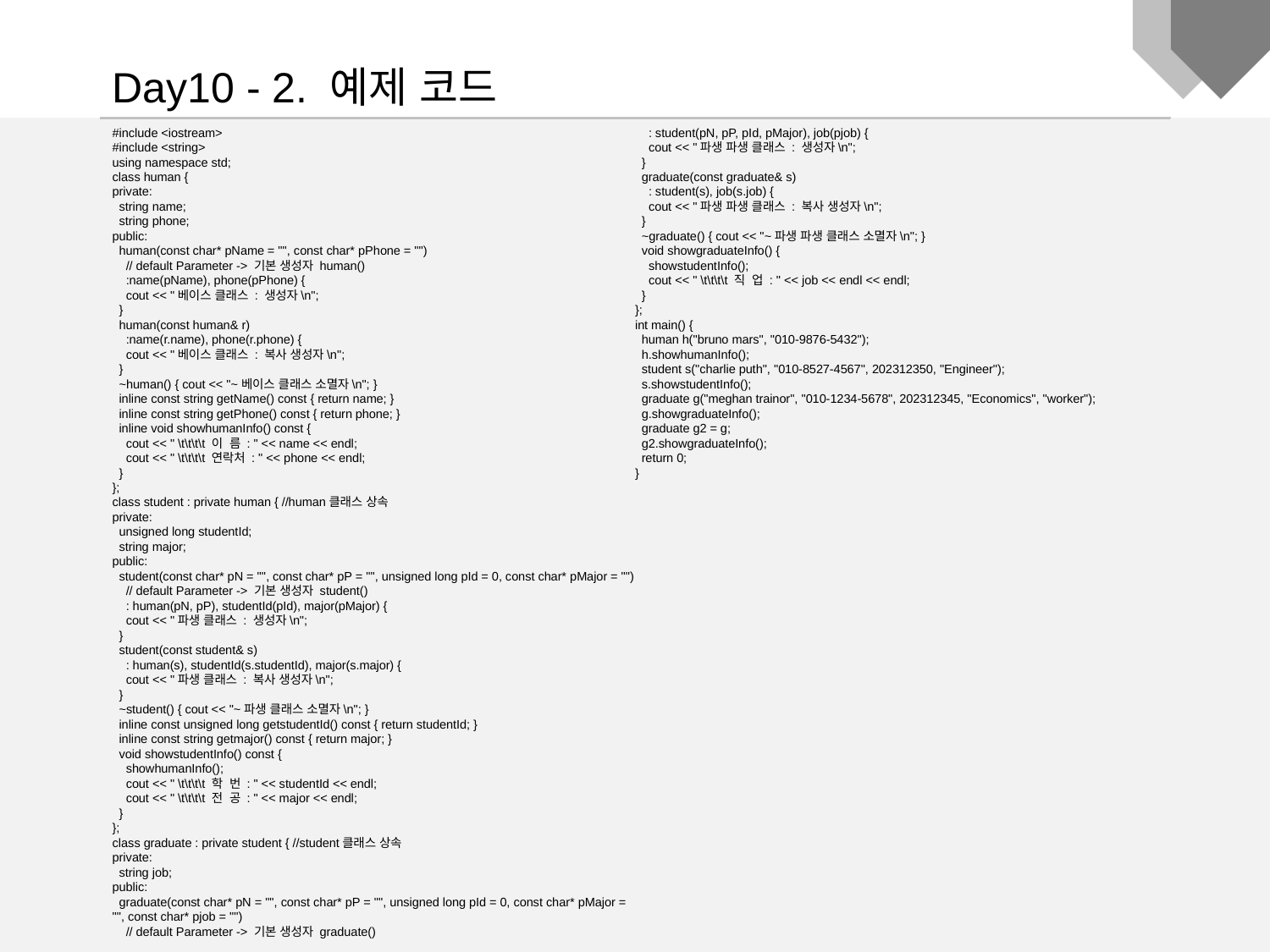

Day10 - 2. 예제 코드
#include <iostream>
#include <string>
using namespace std;
class human {
private:
  string name;
  string phone;
public:
  human(const char* pName = "", const char* pPhone = "")
    // default Parameter -> 기본 생성자 human()
    :name(pName), phone(pPhone) {
    cout << "베이스 클래스 : 생성자\n";
  }
  human(const human& r)
    :name(r.name), phone(r.phone) {
    cout << "베이스 클래스 : 복사 생성자\n";
  }
  ~human() { cout << "~베이스 클래스 소멸자\n"; }
  inline const string getName() const { return name; }
  inline const string getPhone() const { return phone; }
  inline void showhumanInfo() const {
    cout << " \t\t\t\t 이  름 : " << name << endl;
    cout << " \t\t\t\t 연락처 : " << phone << endl;
  }
};
class student : private human { //human클래스 상속
private:
  unsigned long studentId;
  string major;
public:
  student(const char* pN = "", const char* pP = "", unsigned long pId = 0, const char* pMajor = "")
    // default Parameter -> 기본 생성자 student()
    : human(pN, pP), studentId(pId), major(pMajor) {
    cout << "파생 클래스 : 생성자\n";
  }
  student(const student& s)
    : human(s), studentId(s.studentId), major(s.major) {
    cout << "파생 클래스 : 복사 생성자\n";
  }
  ~student() { cout << "~파생 클래스 소멸자\n"; }
  inline const unsigned long getstudentId() const { return studentId; }
  inline const string getmajor() const { return major; }
  void showstudentInfo() const {
    showhumanInfo();
    cout << " \t\t\t\t 학  번 : " << studentId << endl;
    cout << " \t\t\t\t 전  공 : " << major << endl;
  }
};
class graduate : private student { //student클래스 상속
private:
  string job;
public:
  graduate(const char* pN = "", const char* pP = "", unsigned long pId = 0, const char* pMajor = "", const char* pjob = "")
    // default Parameter -> 기본 생성자 graduate()
    : student(pN, pP, pId, pMajor), job(pjob) {
    cout << "파생 파생 클래스 : 생성자\n";
  }
  graduate(const graduate& s)
    : student(s), job(s.job) {
    cout << "파생 파생 클래스 : 복사 생성자\n";
  }
  ~graduate() { cout << "~파생 파생 클래스 소멸자\n"; }
  void showgraduateInfo() {
    showstudentInfo();
    cout << " \t\t\t\t 직  업 : " << job << endl << endl;
  }
};
int main() {
  human h("bruno mars", "010-9876-5432");
  h.showhumanInfo();
  student s("charlie puth", "010-8527-4567", 202312350, "Engineer");
  s.showstudentInfo();
  graduate g("meghan trainor", "010-1234-5678", 202312345, "Economics", "worker");
  g.showgraduateInfo();
  graduate g2 = g;
  g2.showgraduateInfo();
  return 0;
}